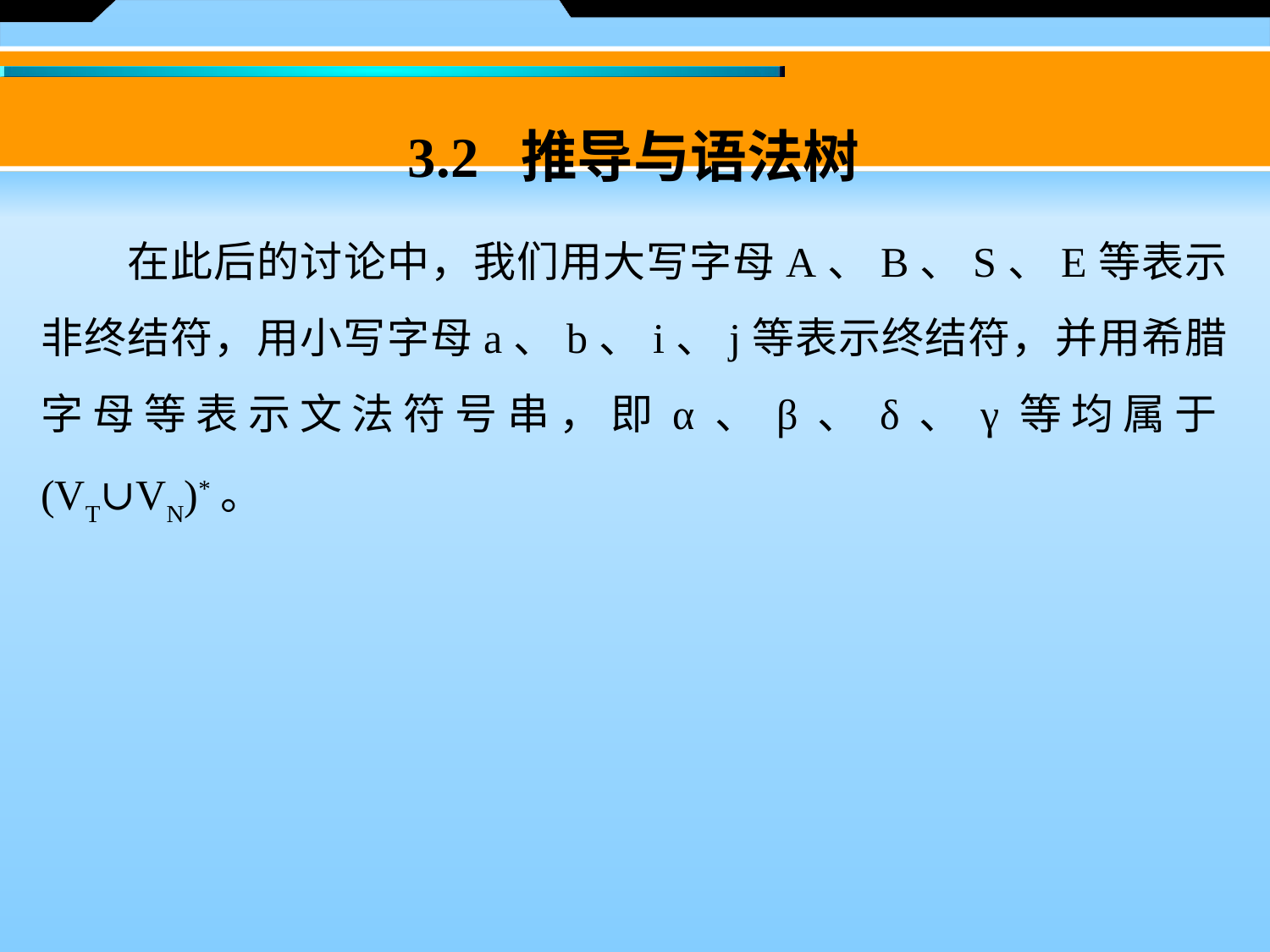

3.2  推导与语法树
　　在此后的讨论中，我们用大写字母A、B、S、E等表示非终结符，用小写字母a、b、i、j等表示终结符，并用希腊字母等表示文法符号串，即α、β、δ、γ等均属于(VT∪VN)*。